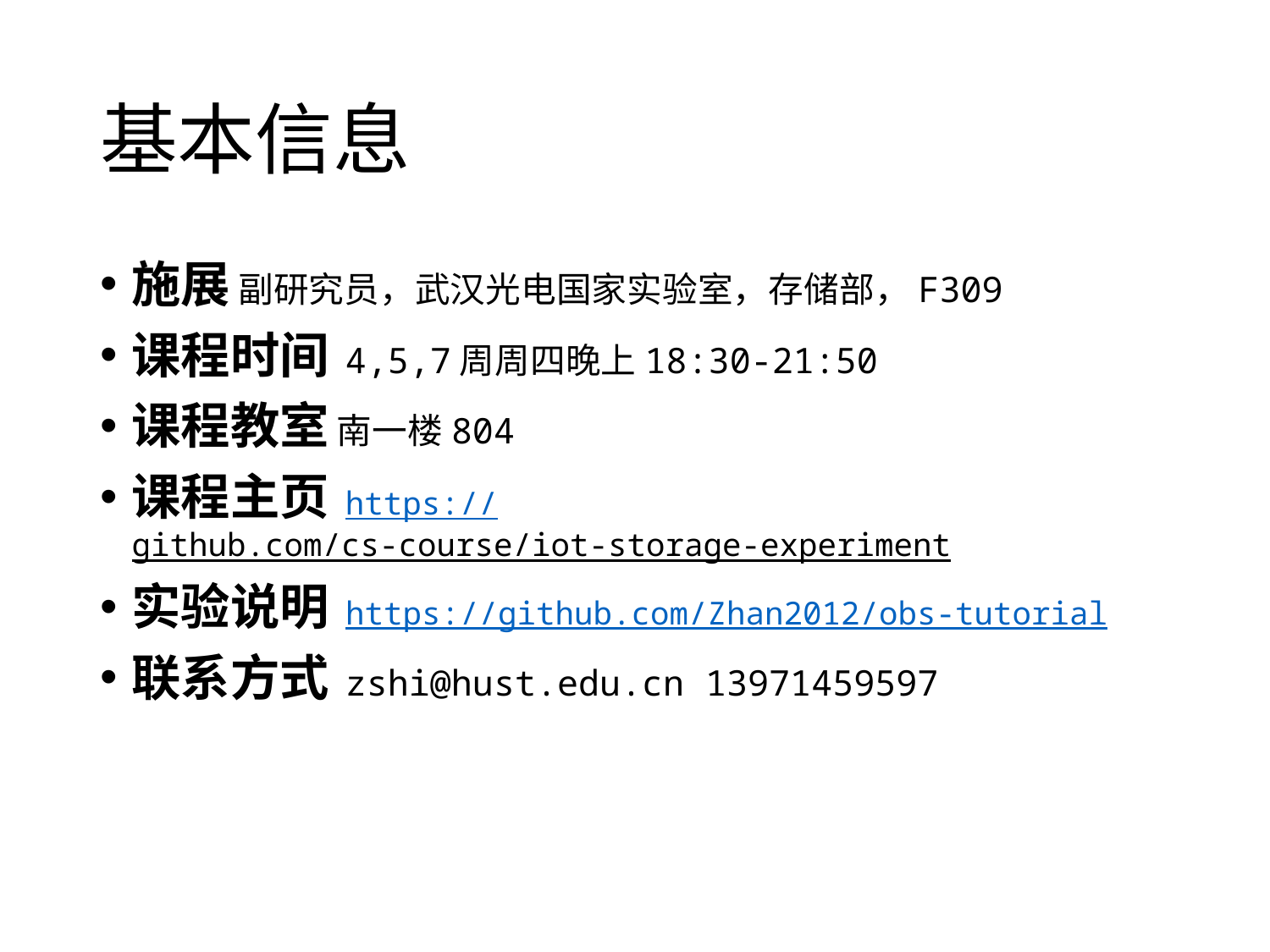

# 基本信息
施展 副研究员，武汉光电国家实验室，存储部，F309
课程时间 4,5,7周周四晚上18:30-21:50
课程教室 南一楼804
课程主页 https://github.com/cs-course/iot-storage-experiment
实验说明 https://github.com/Zhan2012/obs-tutorial
联系方式 zshi@hust.edu.cn 13971459597